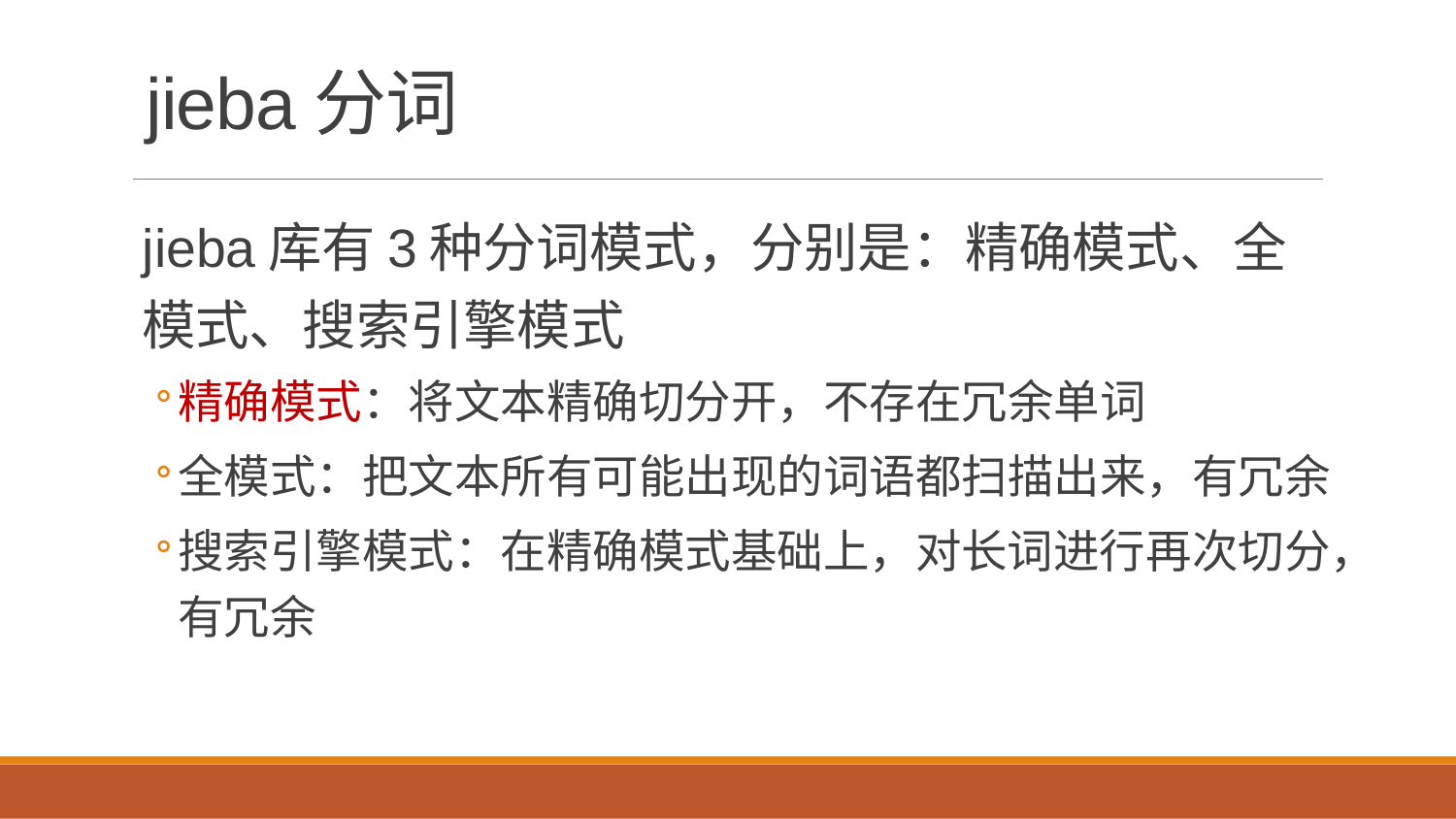

# jieba分词
jieba库有3种分词模式，分别是：精确模式、全模式、搜索引擎模式
精确模式：将文本精确切分开，不存在冗余单词
全模式：把文本所有可能出现的词语都扫描出来，有冗余
搜索引擎模式：在精确模式基础上，对长词进行再次切分，有冗余